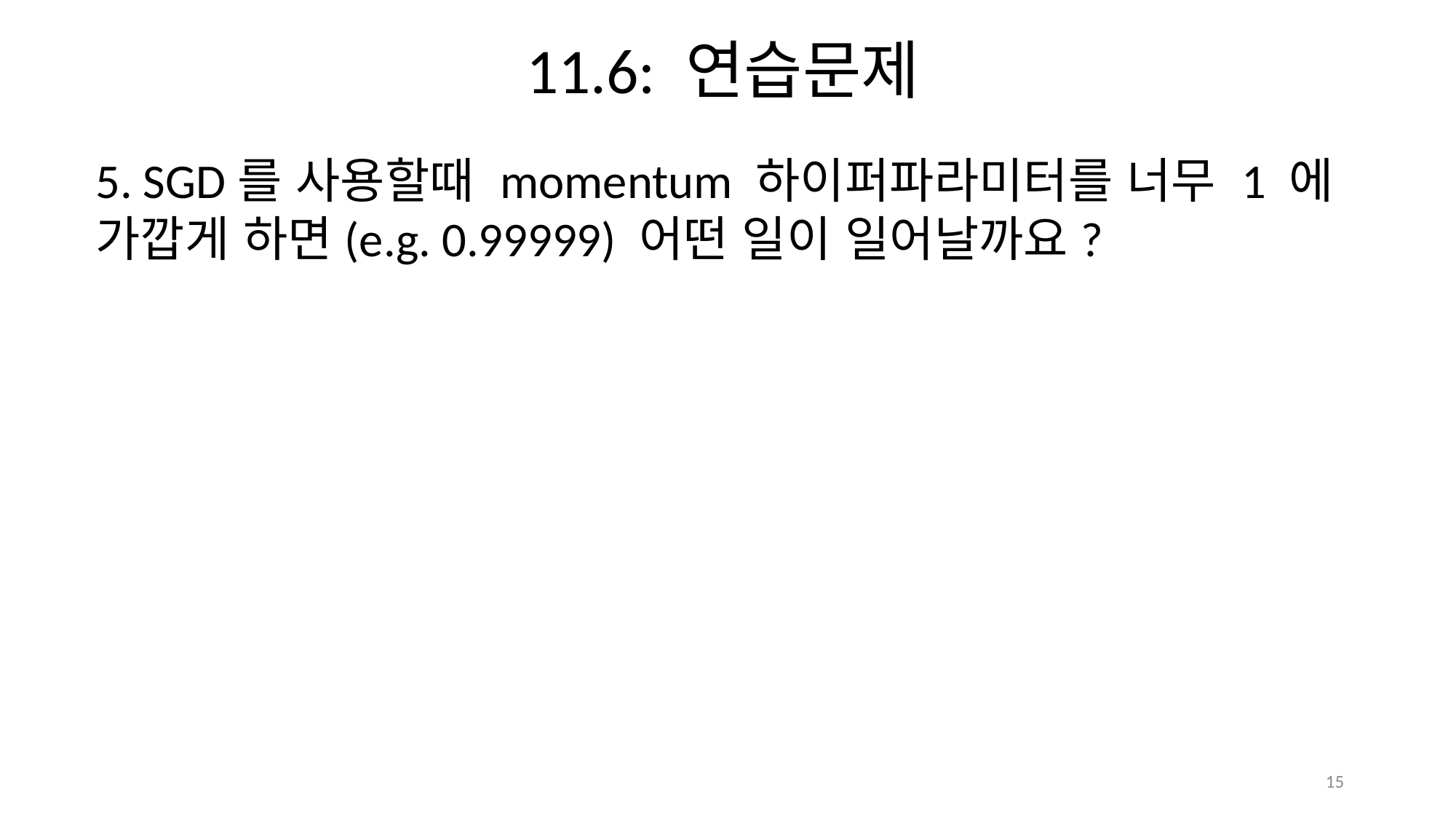

11.6: 연습문제
5. SGD를 사용할때 momentum 하이퍼파라미터를 너무 1 에 가깝게 하면(e.g. 0.99999) 어떤 일이 일어날까요?
15